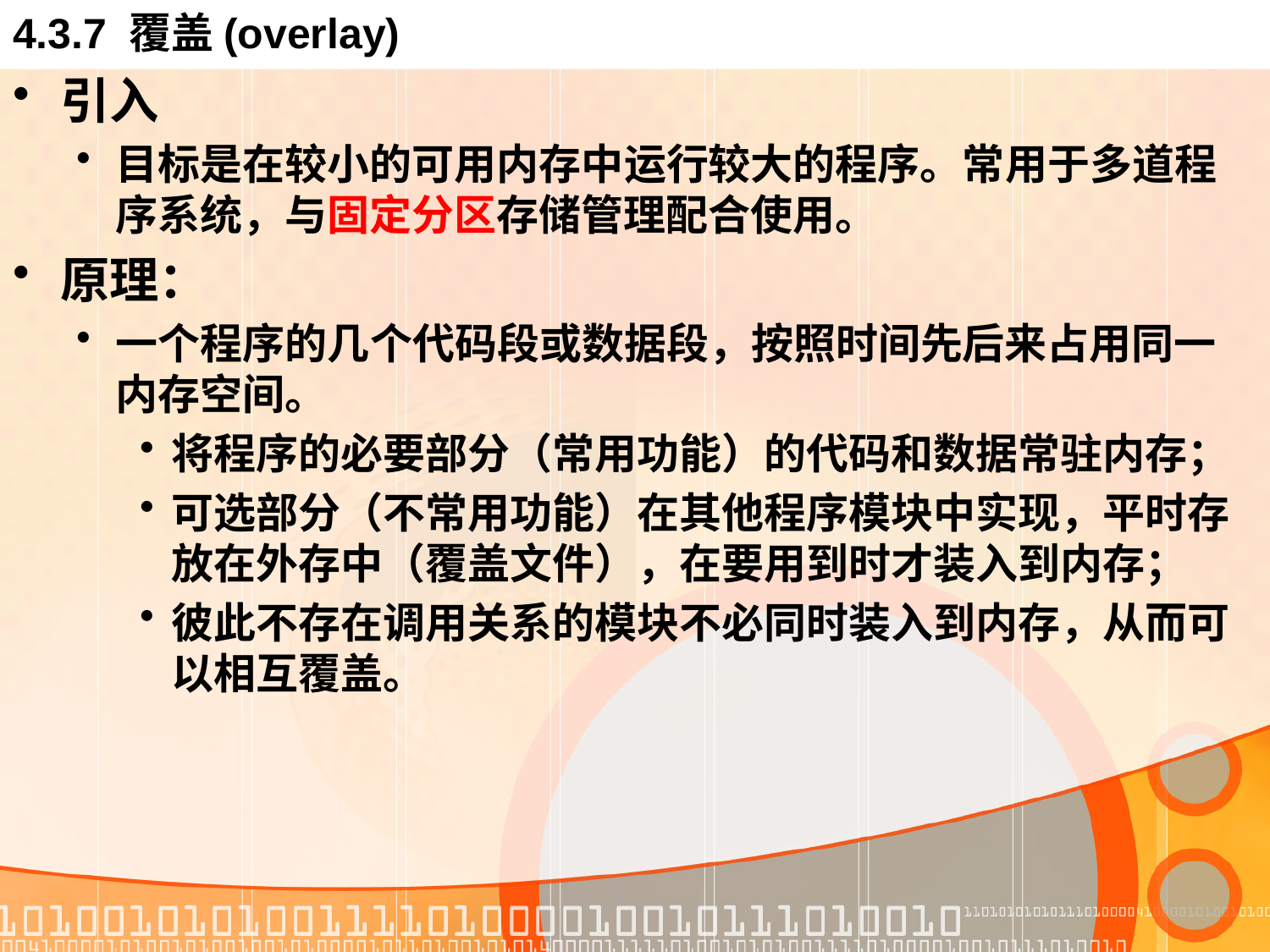

# 4.3.7 覆盖(overlay)
引入
目标是在较小的可用内存中运行较大的程序。常用于多道程序系统，与固定分区存储管理配合使用。
原理：
一个程序的几个代码段或数据段，按照时间先后来占用同一内存空间。
将程序的必要部分（常用功能）的代码和数据常驻内存；
可选部分（不常用功能）在其他程序模块中实现，平时存放在外存中（覆盖文件），在要用到时才装入到内存；
彼此不存在调用关系的模块不必同时装入到内存，从而可以相互覆盖。